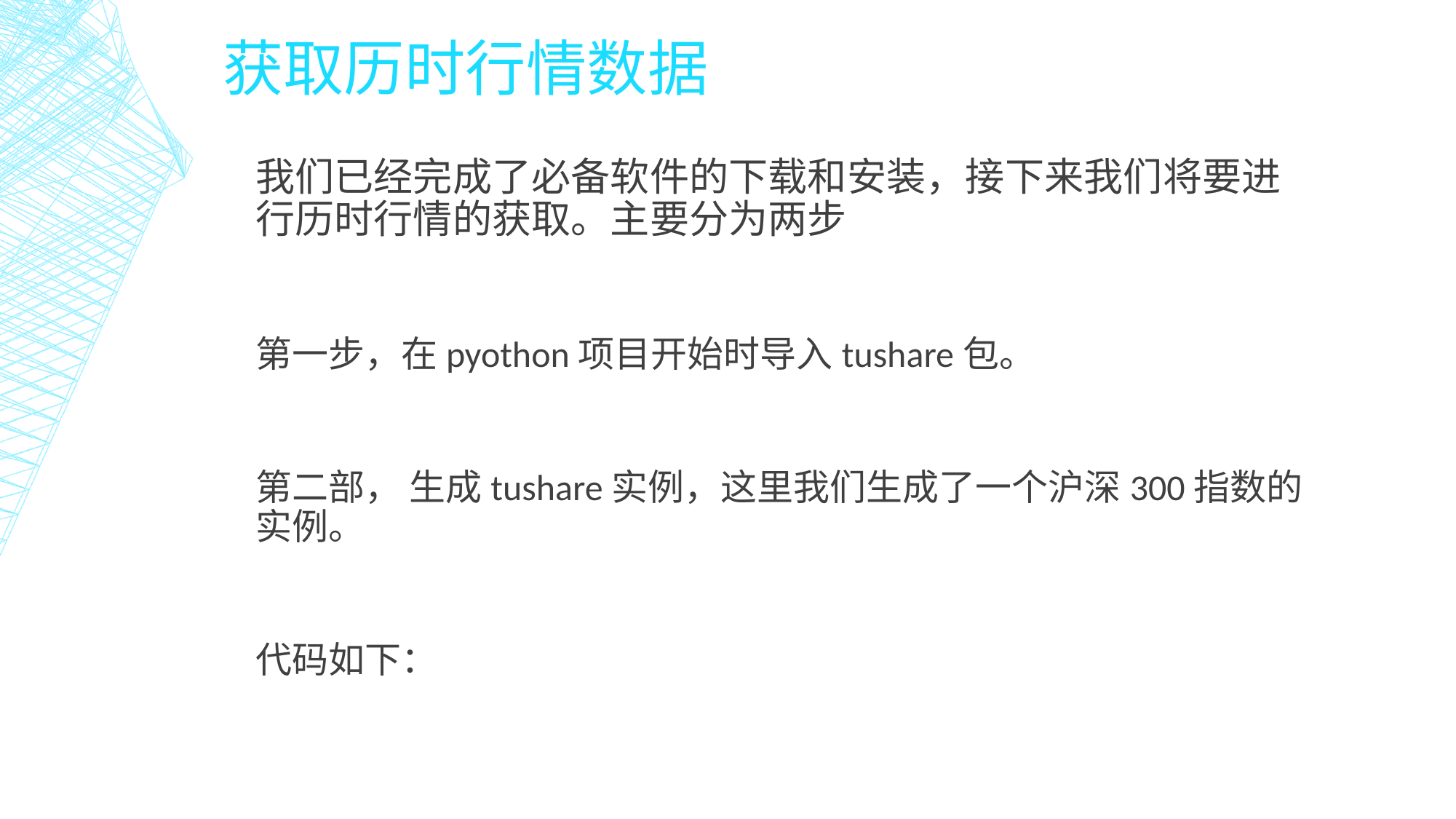

# 获取历时行情数据
	我们已经完成了必备软件的下载和安装，接下来我们将要进行历时行情的获取。主要分为两步

	第一步，在pyothon项目开始时导入tushare包。

	第二部， 生成tushare实例，这里我们生成了一个沪深300指数的实例。

	代码如下：